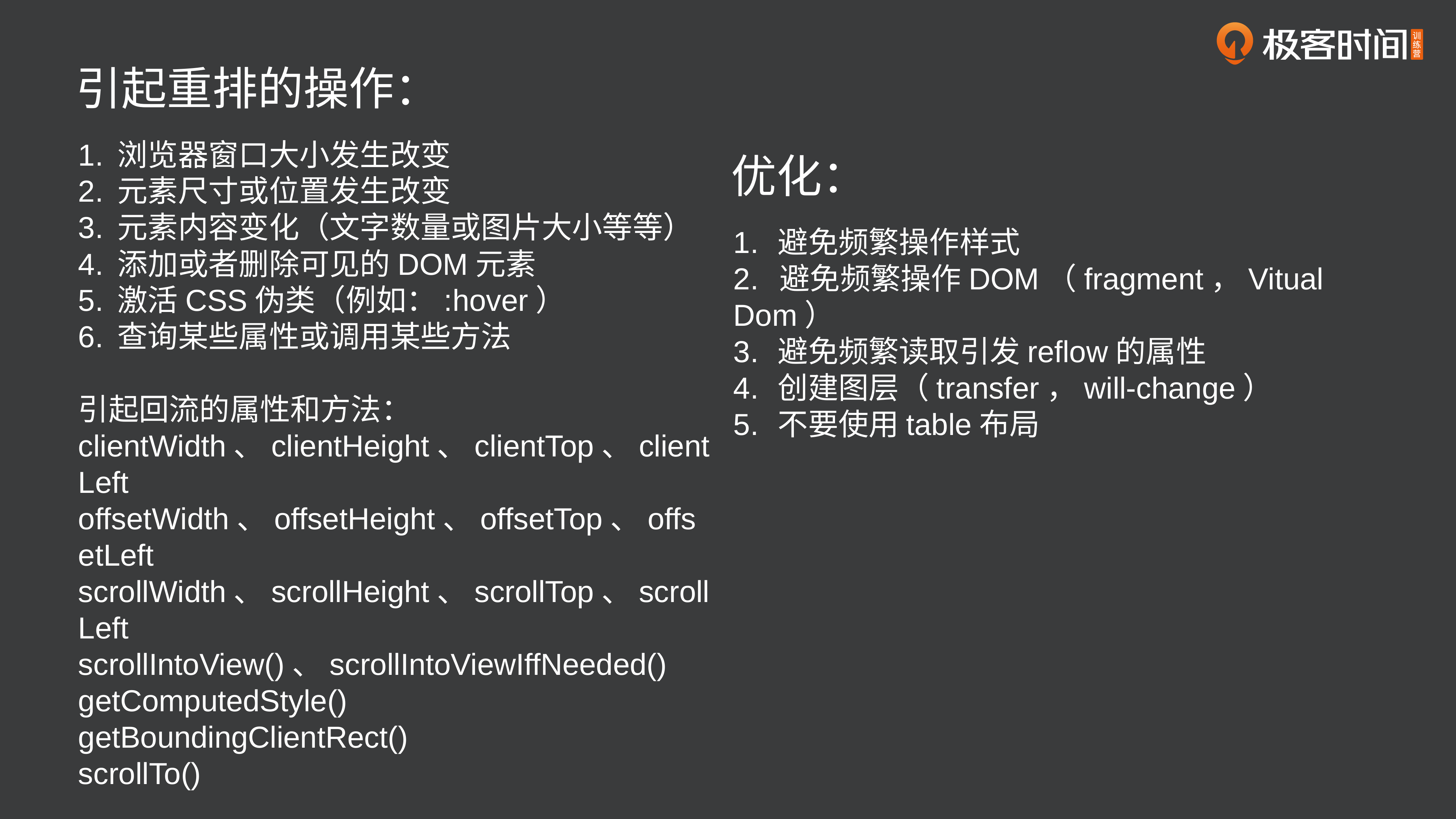

引起重排的操作：
 浏览器窗口大小发生改变
 元素尺寸或位置发生改变
 元素内容变化（文字数量或图片大小等等）
 添加或者删除可见的DOM元素
 激活CSS伪类（例如：:hover）
 查询某些属性或调用某些方法

引起回流的属性和方法：
clientWidth、clientHeight、clientTop、clientLeft
offsetWidth、offsetHeight、offsetTop、offsetLeft
scrollWidth、scrollHeight、scrollTop、scrollLeft
scrollIntoView()、scrollIntoViewIffNeeded()
getComputedStyle()
getBoundingClientRect()
scrollTo()
优化：
避免频繁操作样式
  避免频繁操作DOM（fragment，Vitual Dom）
避免频繁读取引发reflow的属性
创建图层（transfer，will-change）
不要使用table布局